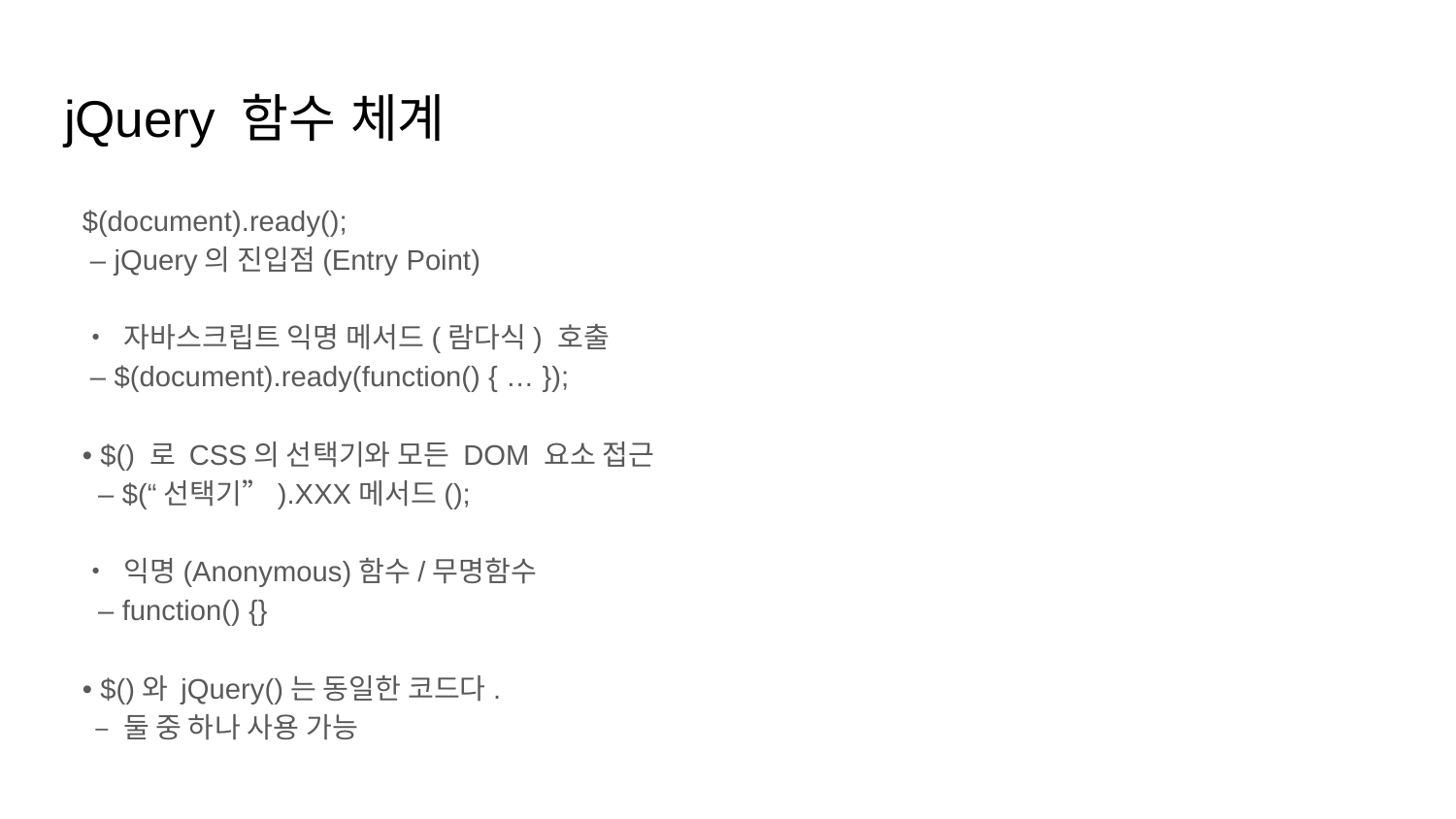

# jQuery 함수 체계
$(document).ready();
 – jQuery의 진입점(Entry Point)

• 자바스크립트 익명 메서드(람다식) 호출
 – $(document).ready(function() { … });

• $() 로 CSS의 선택기와 모든 DOM 요소 접근
  – $(“선택기”).XXX메서드();

• 익명(Anonymous)함수/무명함수
  – function() {}

• $()와 jQuery()는 동일한 코드다.
  – 둘 중 하나 사용 가능